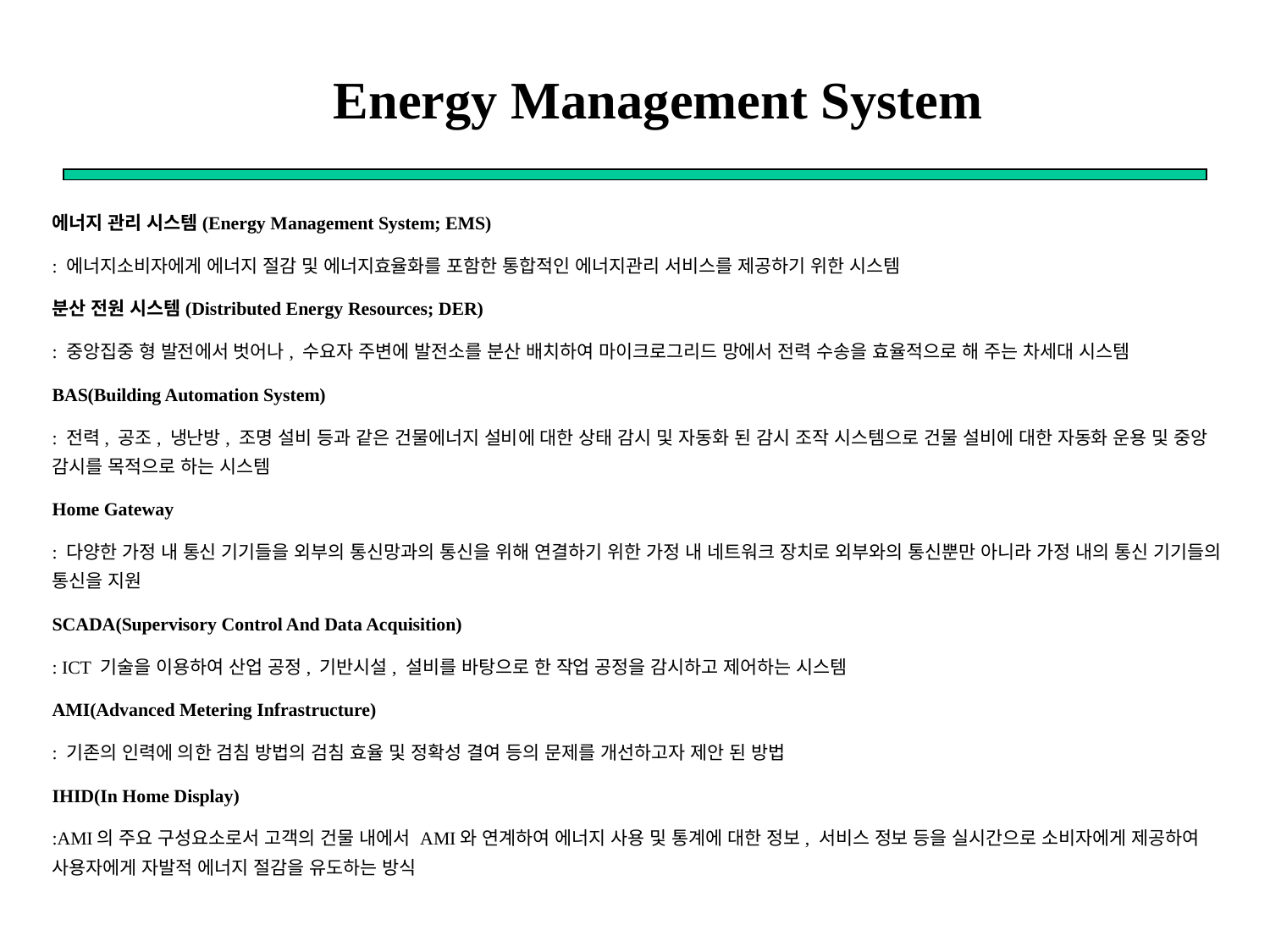

Energy Management System
에너지 관리 시스템(Energy Management System; EMS)
: 에너지소비자에게 에너지 절감 및 에너지효율화를 포함한 통합적인 에너지관리 서비스를 제공하기 위한 시스템
분산 전원 시스템(Distributed Energy Resources; DER)
: 중앙집중 형 발전에서 벗어나, 수요자 주변에 발전소를 분산 배치하여 마이크로그리드 망에서 전력 수송을 효율적으로 해 주는 차세대 시스템
BAS(Building Automation System)
: 전력, 공조, 냉난방, 조명 설비 등과 같은 건물에너지 설비에 대한 상태 감시 및 자동화 된 감시 조작 시스템으로 건물 설비에 대한 자동화 운용 및 중앙 감시를 목적으로 하는 시스템
Home Gateway
: 다양한 가정 내 통신 기기들을 외부의 통신망과의 통신을 위해 연결하기 위한 가정 내 네트워크 장치로 외부와의 통신뿐만 아니라 가정 내의 통신 기기들의 통신을 지원
SCADA(Supervisory Control And Data Acquisition)
: ICT 기술을 이용하여 산업 공정, 기반시설, 설비를 바탕으로 한 작업 공정을 감시하고 제어하는 시스템
AMI(Advanced Metering Infrastructure)
: 기존의 인력에 의한 검침 방법의 검침 효율 및 정확성 결여 등의 문제를 개선하고자 제안 된 방법
IHID(In Home Display)
:AMI의 주요 구성요소로서 고객의 건물 내에서 AMI와 연계하여 에너지 사용 및 통계에 대한 정보, 서비스 정보 등을 실시간으로 소비자에게 제공하여 사용자에게 자발적 에너지 절감을 유도하는 방식